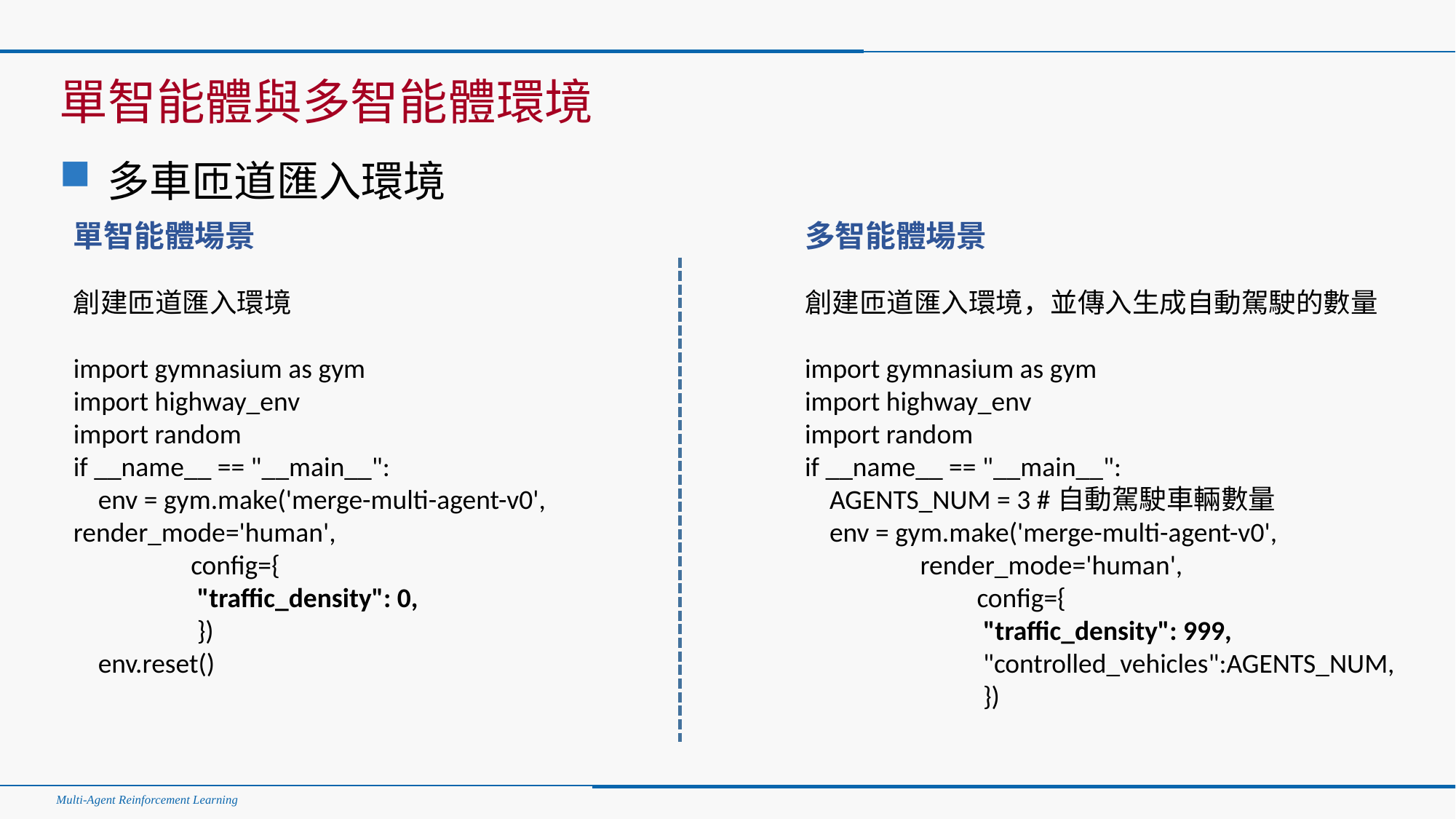

#
單智能體與多智能體環境
多車匝道匯入環境
單智能體場景

創建匝道匯入環境

import gymnasium as gym
import highway_env
import random
if __name__ == "__main__":
    env = gym.make('merge-multi-agent-v0', render_mode='human',
                   config={
                    "traffic_density": 0,
                    })
    env.reset()

多智能體場景

創建匝道匯入環境，並傳入生成自動駕駛的數量

import gymnasium as gym
import highway_env
import random
if __name__ == "__main__":
    AGENTS_NUM = 3 #自動駕駛車輛數量
    env = gym.make('merge-multi-agent-v0',
 render_mode='human',
                   config={
                    "traffic_density": 999,
                    "controlled_vehicles":AGENTS_NUM,
                    })
15